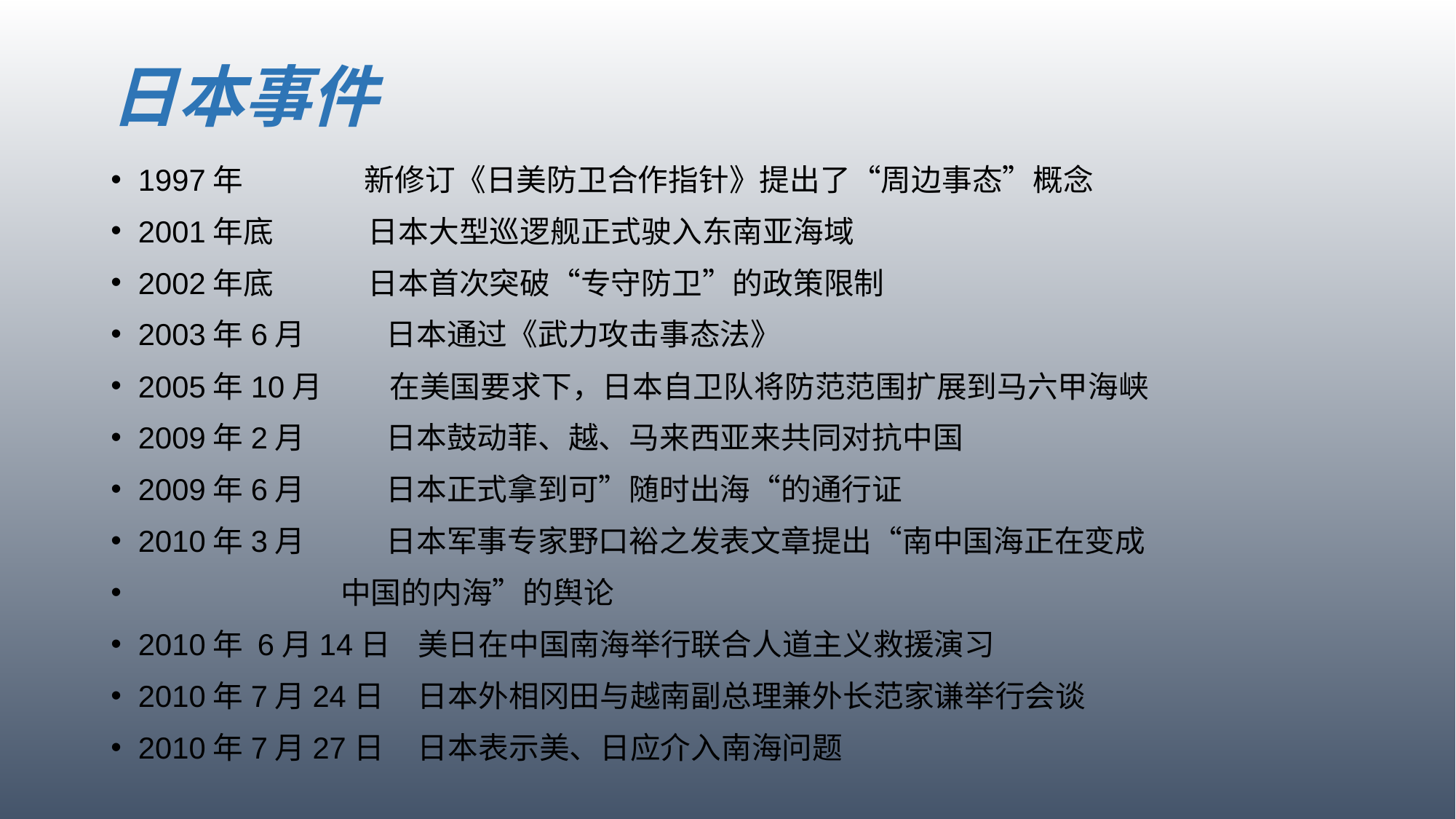

# 日本事件
1997年                  新修订《日美防卫合作指针》提出了“周边事态”概念
2001年底              日本大型巡逻舰正式驶入东南亚海域
2002年底              日本首次突破“专守防卫”的政策限制
2003年6月            日本通过《武力攻击事态法》
2005年10月          在美国要求下，日本自卫队将防范范围扩展到马六甲海峡
2009年2月            日本鼓动菲、越、马来西亚来共同对抗中国
2009年6月            日本正式拿到可”随时出海“的通行证
2010年3月            日本军事专家野口裕之发表文章提出“南中国海正在变成
                             中国的内海”的舆论
2010年 6月14日    美日在中国南海举行联合人道主义救援演习
2010年7月24日     日本外相冈田与越南副总理兼外长范家谦举行会谈
2010年7月27日     日本表示美、日应介入南海问题